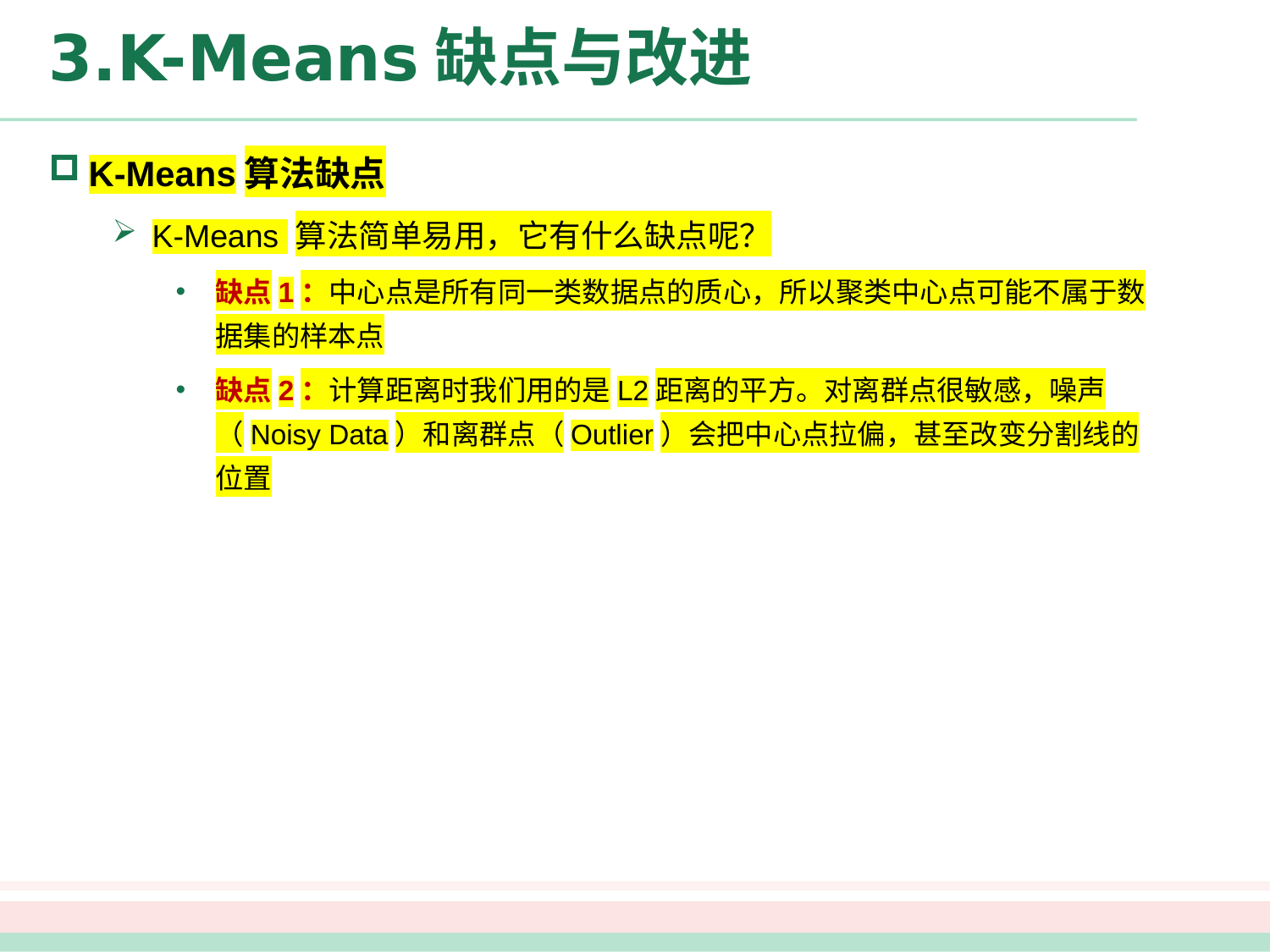

# 3.K-Means缺点与改进
K-Means算法缺点
K-Means 算法简单易用，它有什么缺点呢？
缺点1：中心点是所有同一类数据点的质心，所以聚类中心点可能不属于数据集的样本点
缺点2：计算距离时我们用的是L2距离的平方。对离群点很敏感，噪声（Noisy Data）和离群点（Outlier）会把中心点拉偏，甚至改变分割线的位置